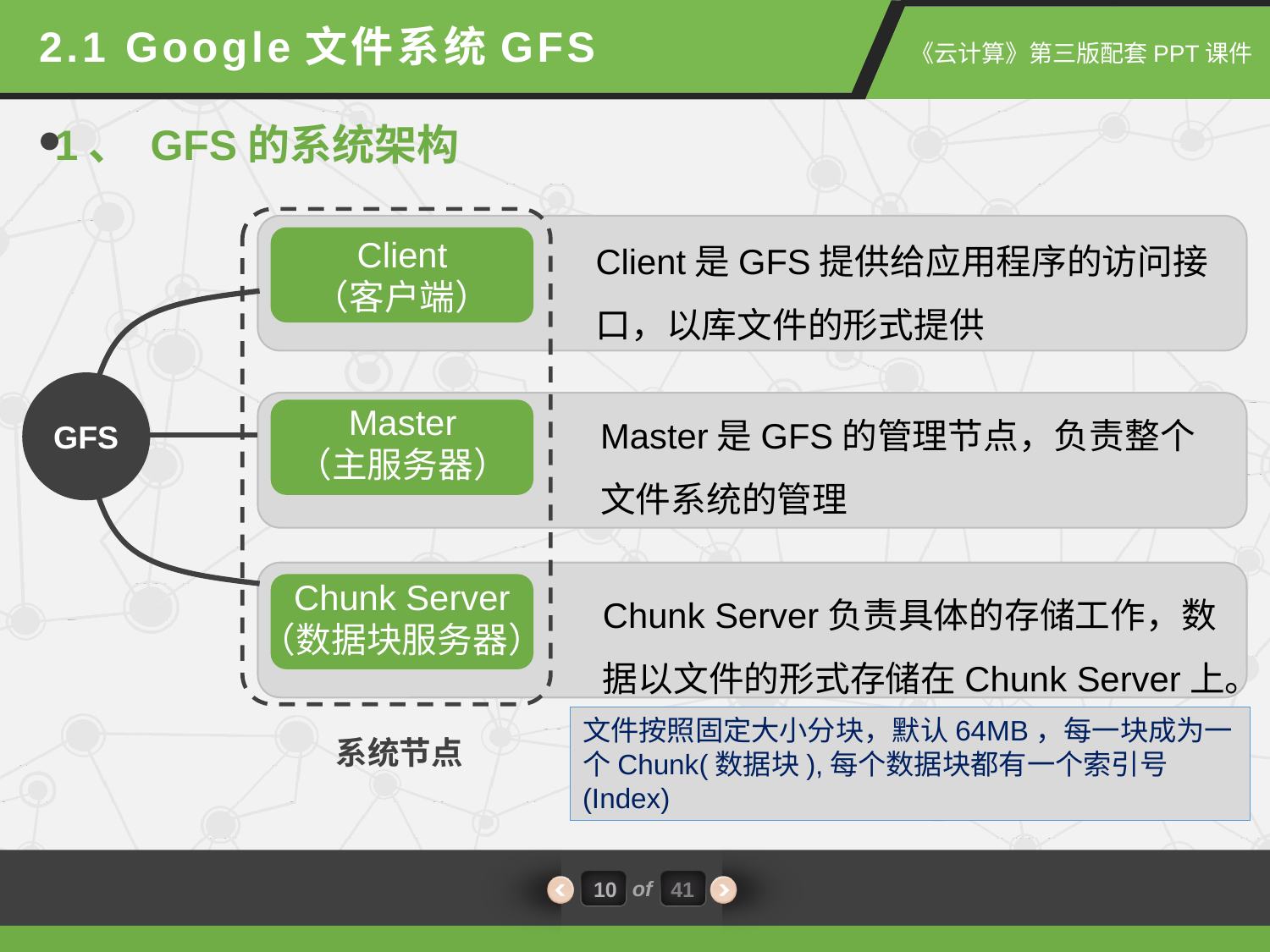

2.1 Google文件系统GFS
1、 GFS的系统架构

Client是GFS提供给应用程序的访问接口，以库文件的形式提供

Client
（客户端）

GFS
Master是GFS的管理节点，负责整个文件系统的管理

Master
（主服务器）

Chunk Server负责具体的存储工作，数据以文件的形式存储在Chunk Server上。
Chunk Server
（数据块服务器）

文件按照固定大小分块，默认64MB，每一块成为一个Chunk(数据块),每个数据块都有一个索引号(Index)
系统节点
10